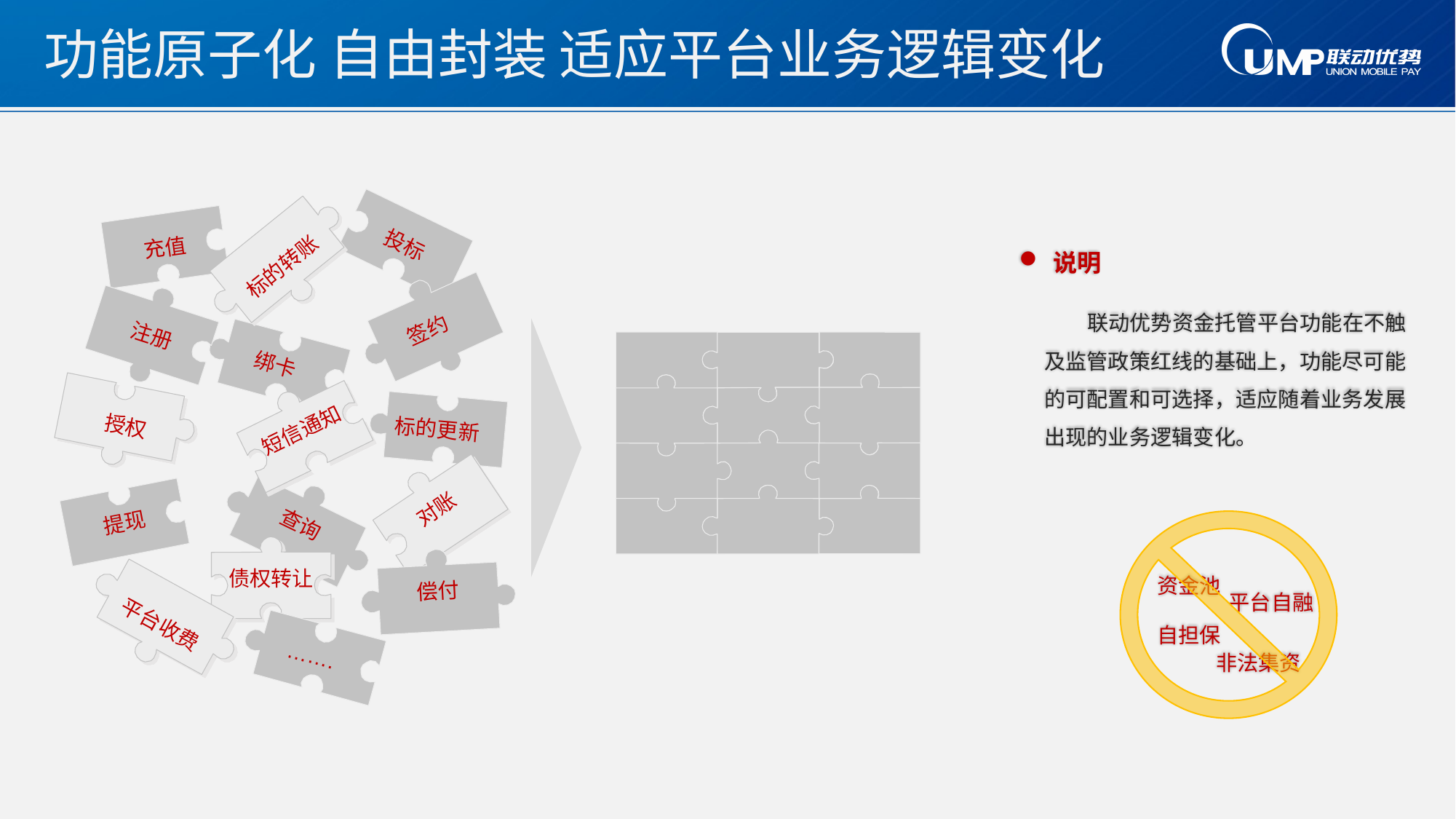

# 功能原子化 自由封装 适应平台业务逻辑变化
投标
充值
标的转账
签约
注册
绑卡
授权
短信通知
标的更新
对账
查询
提现
债权转让
偿付
平台收费
…….
说明
        联动优势资金托管平台功能在不触及监管政策红线的基础上，功能尽可能的可配置和可选择，适应随着业务发展出现的业务逻辑变化。

资金池
平台自融
自担保
非法集资